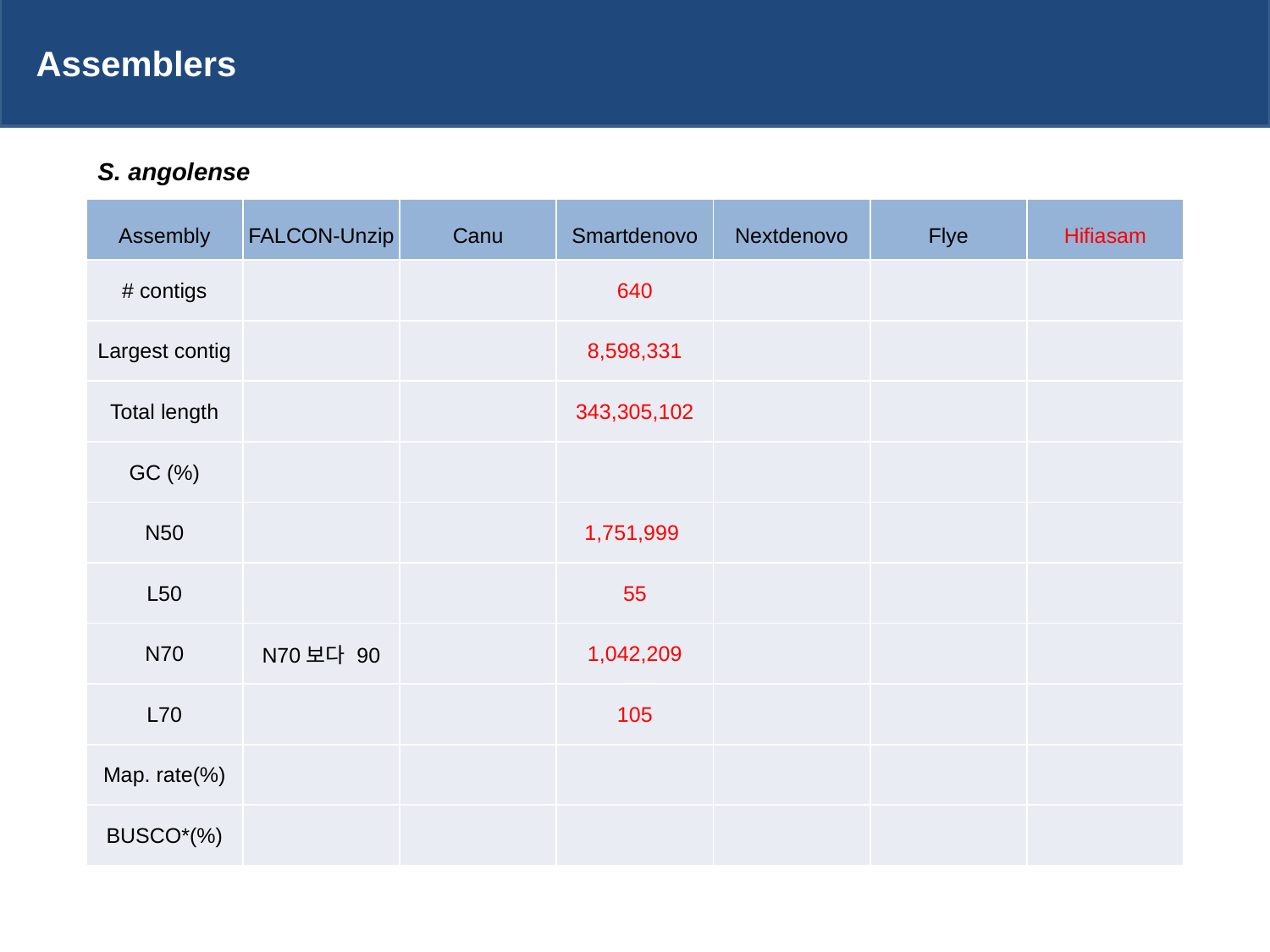

Assemblers
S. angolense
| Assembly | FALCON-Unzip | Canu | Smartdenovo | Nextdenovo | Flye | Hifiasam |
| --- | --- | --- | --- | --- | --- | --- |
| # contigs |  |  | 640 |  |  |  |
| Largest contig |  |  | 8,598,331 |  |  |  |
| Total length |  |  | 343,305,102 |  |  |  |
| GC (%) |  |  |  |  |  |  |
| N50 |  |  | 1,751,999 |  |  |  |
| L50 |  |  | 55 |  |  |  |
| N70 | N70보다 90 |  | 1,042,209 |  |  |  |
| L70 |  |  | 105 |  |  |  |
| Map. rate(%) |  |  |  |  |  |  |
| BUSCO\*(%) |  |  |  |  |  |  |